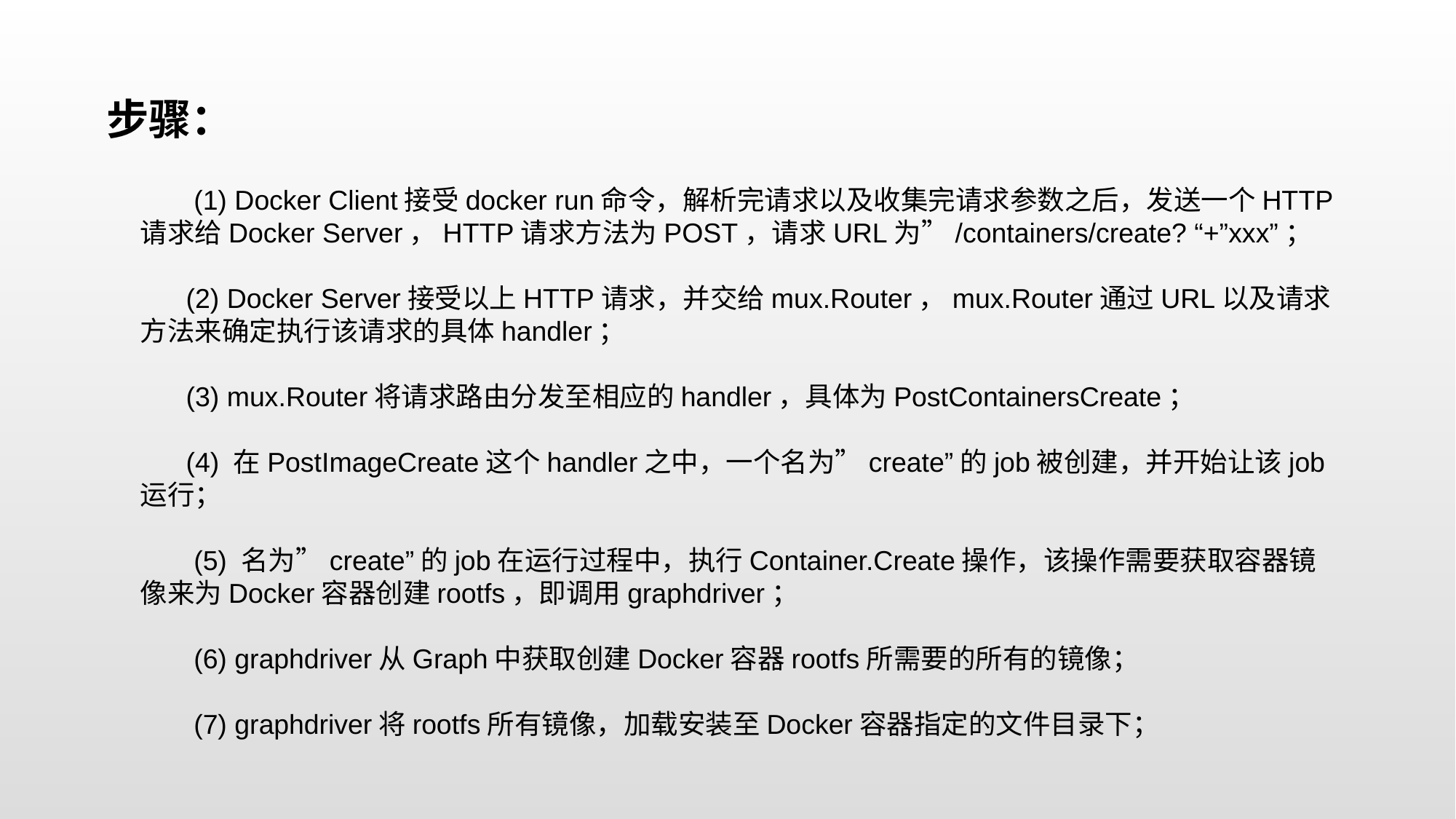

步骤：
       (1) Docker Client接受docker run命令，解析完请求以及收集完请求参数之后，发送一个HTTP请求给Docker Server，HTTP请求方法为POST，请求URL为”/containers/create? “+”xxx”；

      (2) Docker Server接受以上HTTP请求，并交给mux.Router，mux.Router通过URL以及请求方法来确定执行该请求的具体handler；

      (3) mux.Router将请求路由分发至相应的handler，具体为PostContainersCreate；

      (4) 在PostImageCreate这个handler之中，一个名为”create”的job被创建，并开始让该job运行；

       (5) 名为”create”的job在运行过程中，执行Container.Create操作，该操作需要获取容器镜像来为Docker容器创建rootfs，即调用graphdriver；

       (6) graphdriver从Graph中获取创建Docker容器rootfs所需要的所有的镜像；

       (7) graphdriver将rootfs所有镜像，加载安装至Docker容器指定的文件目录下；